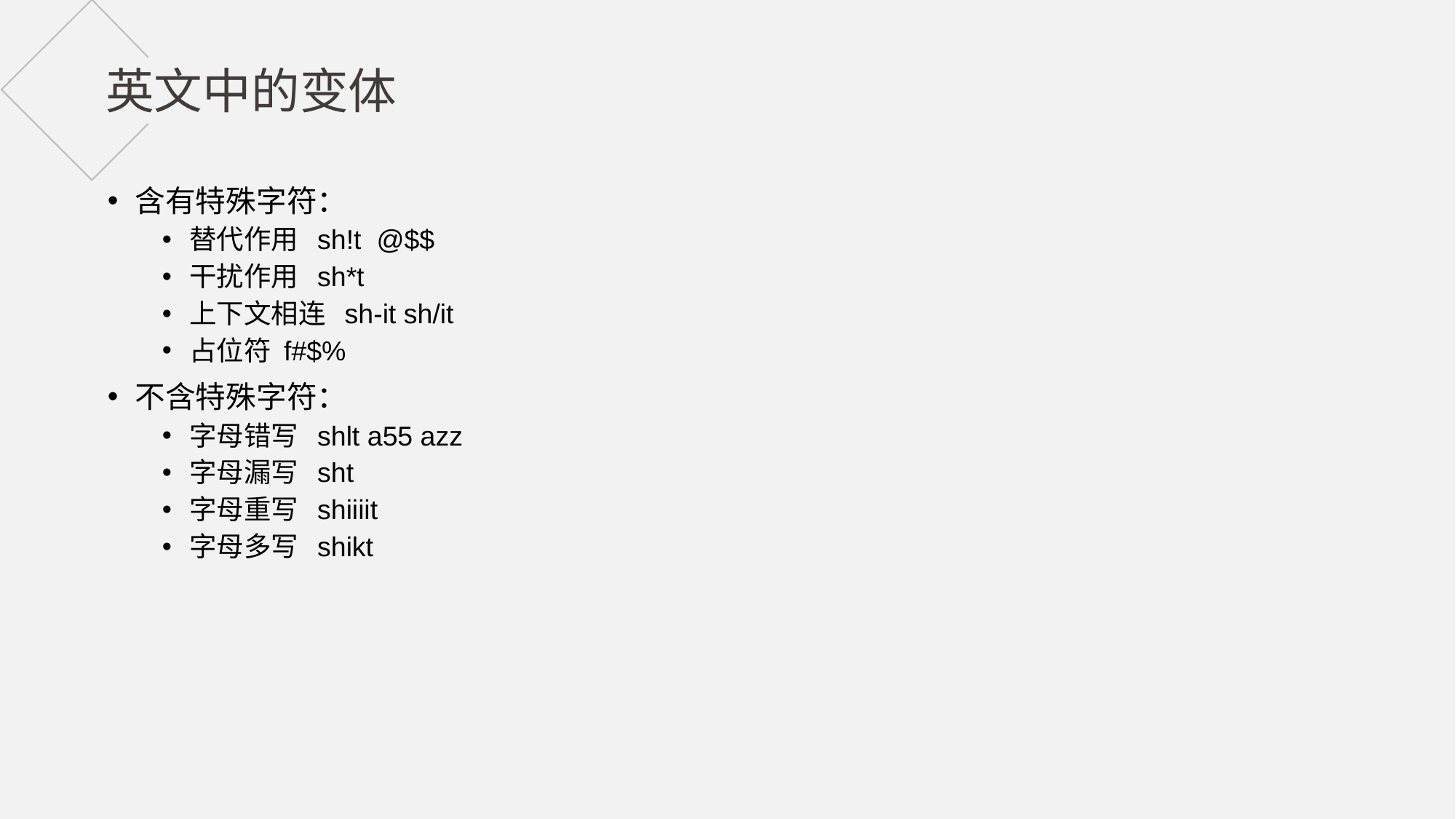

英文中的变体
含有特殊字符：
替代作用  sh!t  @$$
干扰作用  sh*t
上下文相连  sh-it sh/it
占位符 f#$%
不含特殊字符：
字母错写  shlt a55 azz
字母漏写  sht
字母重写  shiiiit
字母多写  shikt